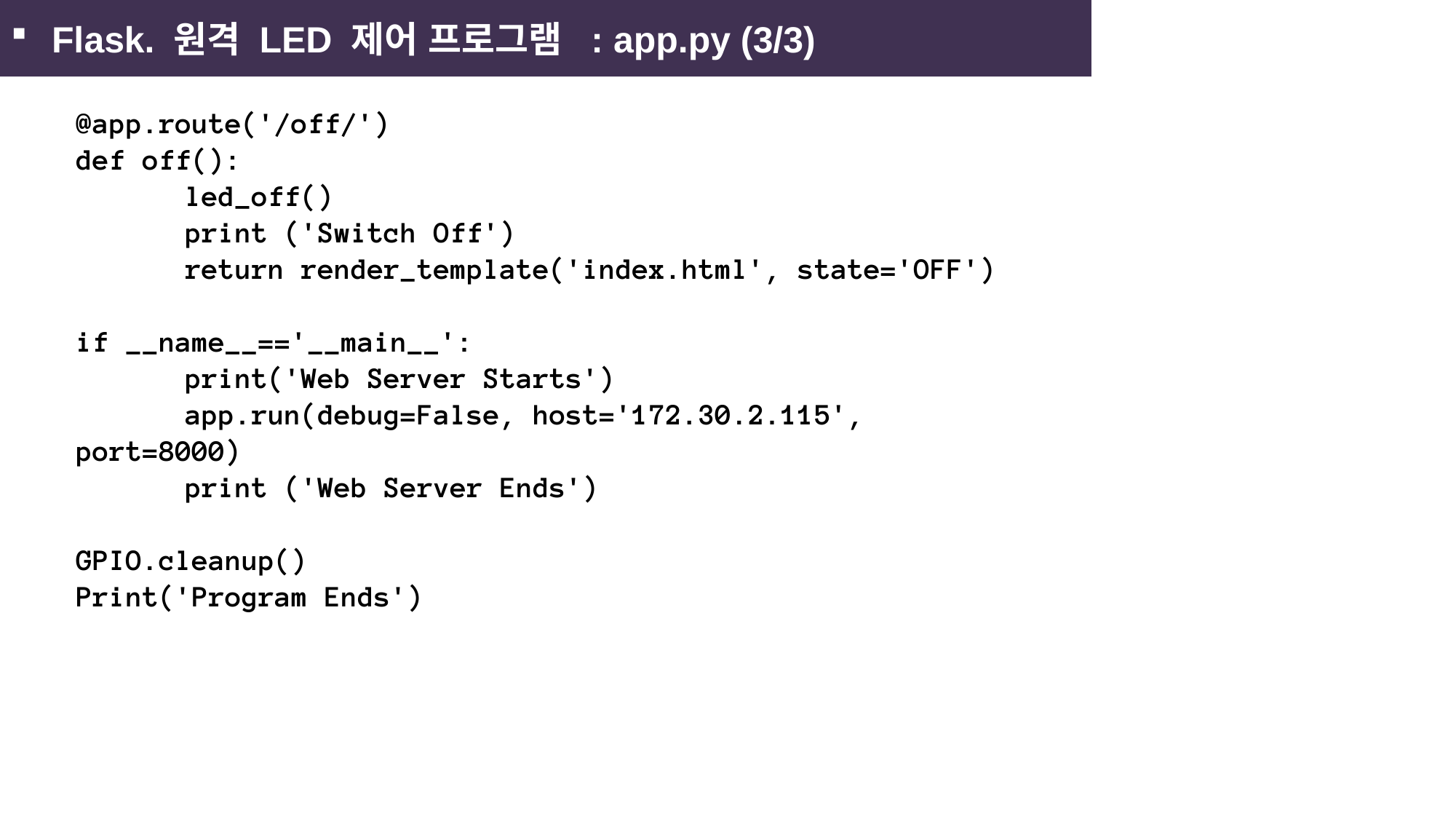

Flask. 원격 LED 제어 프로그램  : app.py (3/3)
@app.route('/off/')
def off():
	led_off()
	print ('Switch Off')
	return render_template('index.html', state='OFF')

if __name__=='__main__':
	print('Web Server Starts')
	app.run(debug=False, host='172.30.2.115', port=8000)
	print ('Web Server Ends')

GPIO.cleanup()
Print('Program Ends')